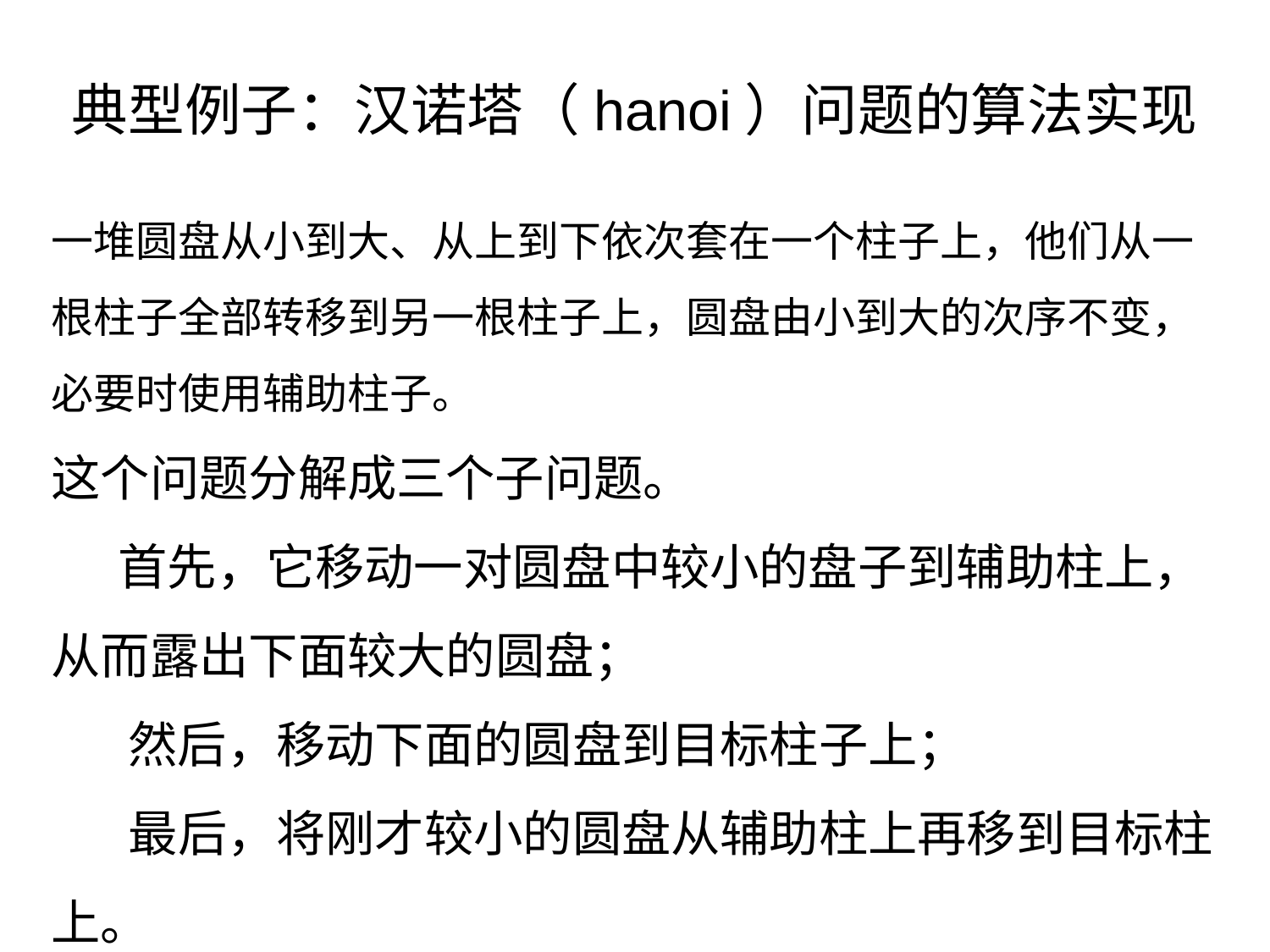

典型例子：汉诺塔（hanoi）问题的算法实现
一堆圆盘从小到大、从上到下依次套在一个柱子上，他们从一根柱子全部转移到另一根柱子上，圆盘由小到大的次序不变，必要时使用辅助柱子。
这个问题分解成三个子问题。
       首先，它移动一对圆盘中较小的盘子到辅助柱上，从而露出下面较大的圆盘；
       然后，移动下面的圆盘到目标柱子上；
       最后，将刚才较小的圆盘从辅助柱上再移到目标柱上。
14